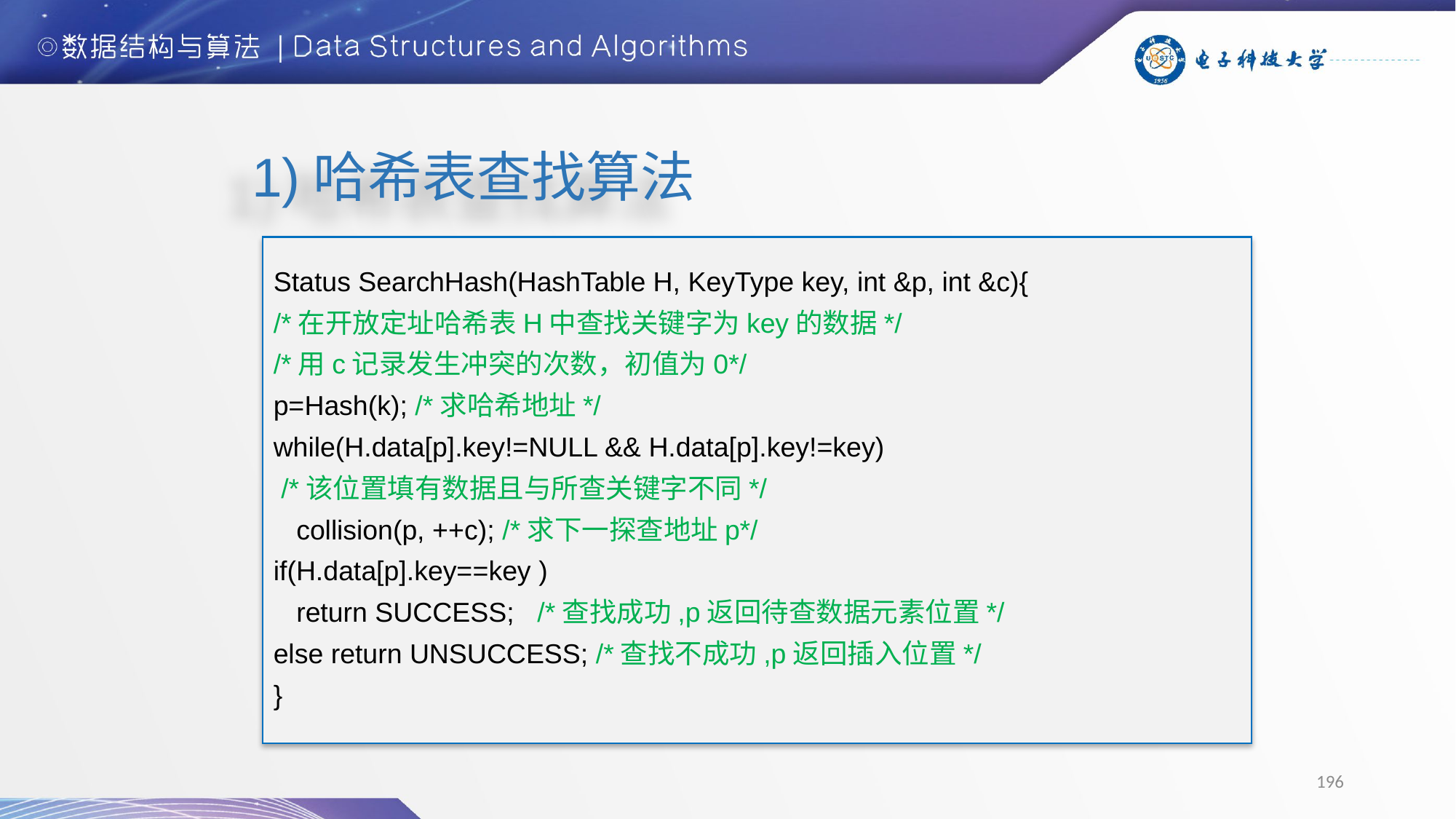

1)哈希表查找算法
Status SearchHash(HashTable H, KeyType key, int &p, int &c){
/*在开放定址哈希表H中查找关键字为key的数据*/
/*用c记录发生冲突的次数，初值为0*/
p=Hash(k); /*求哈希地址*/
while(H.data[p].key!=NULL && H.data[p].key!=key)
 /*该位置填有数据且与所查关键字不同*/
   collision(p, ++c); /*求下一探查地址p*/
if(H.data[p].key==key )
   return SUCCESS;   /*查找成功,p返回待查数据元素位置*/
else return UNSUCCESS; /*查找不成功,p返回插入位置*/
}
196